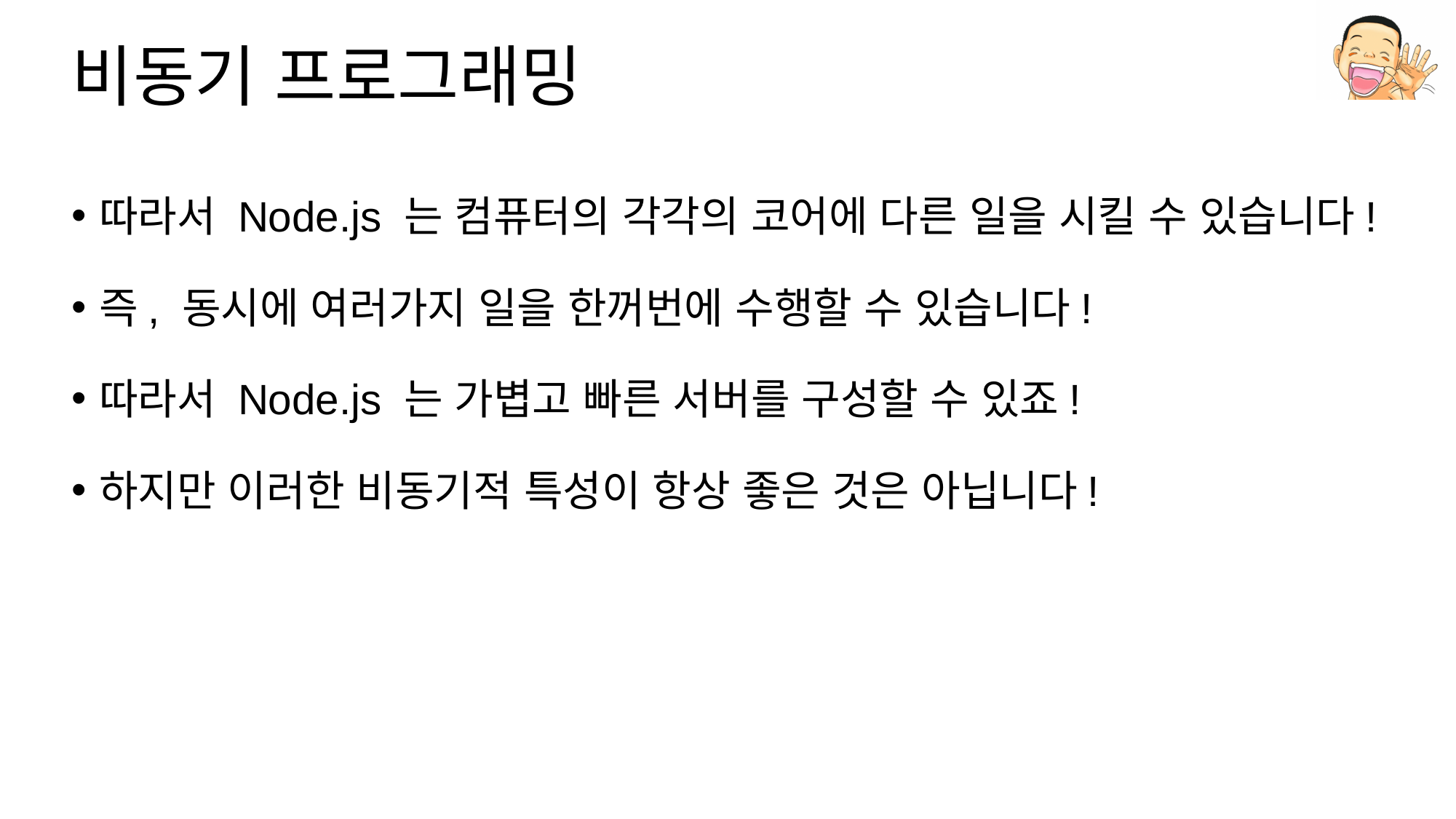

# 비동기 프로그래밍
따라서 Node.js 는 컴퓨터의 각각의 코어에 다른 일을 시킬 수 있습니다!
즉, 동시에 여러가지 일을 한꺼번에 수행할 수 있습니다!
따라서 Node.js 는 가볍고 빠른 서버를 구성할 수 있죠!
하지만 이러한 비동기적 특성이 항상 좋은 것은 아닙니다!